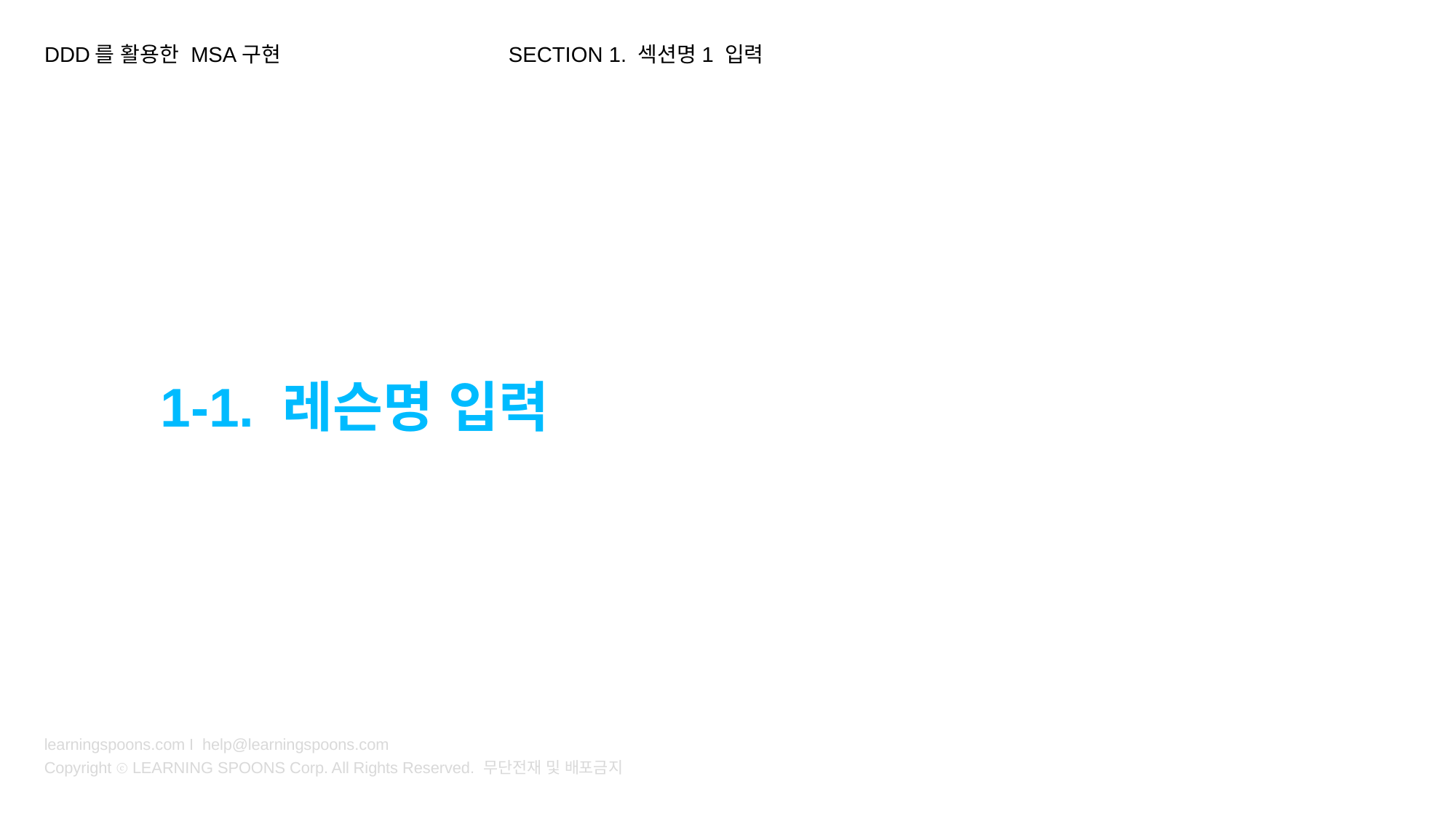

DDD를 활용한 MSA구현
SECTION 1. 섹션명1 입력
1-1. 레슨명 입력